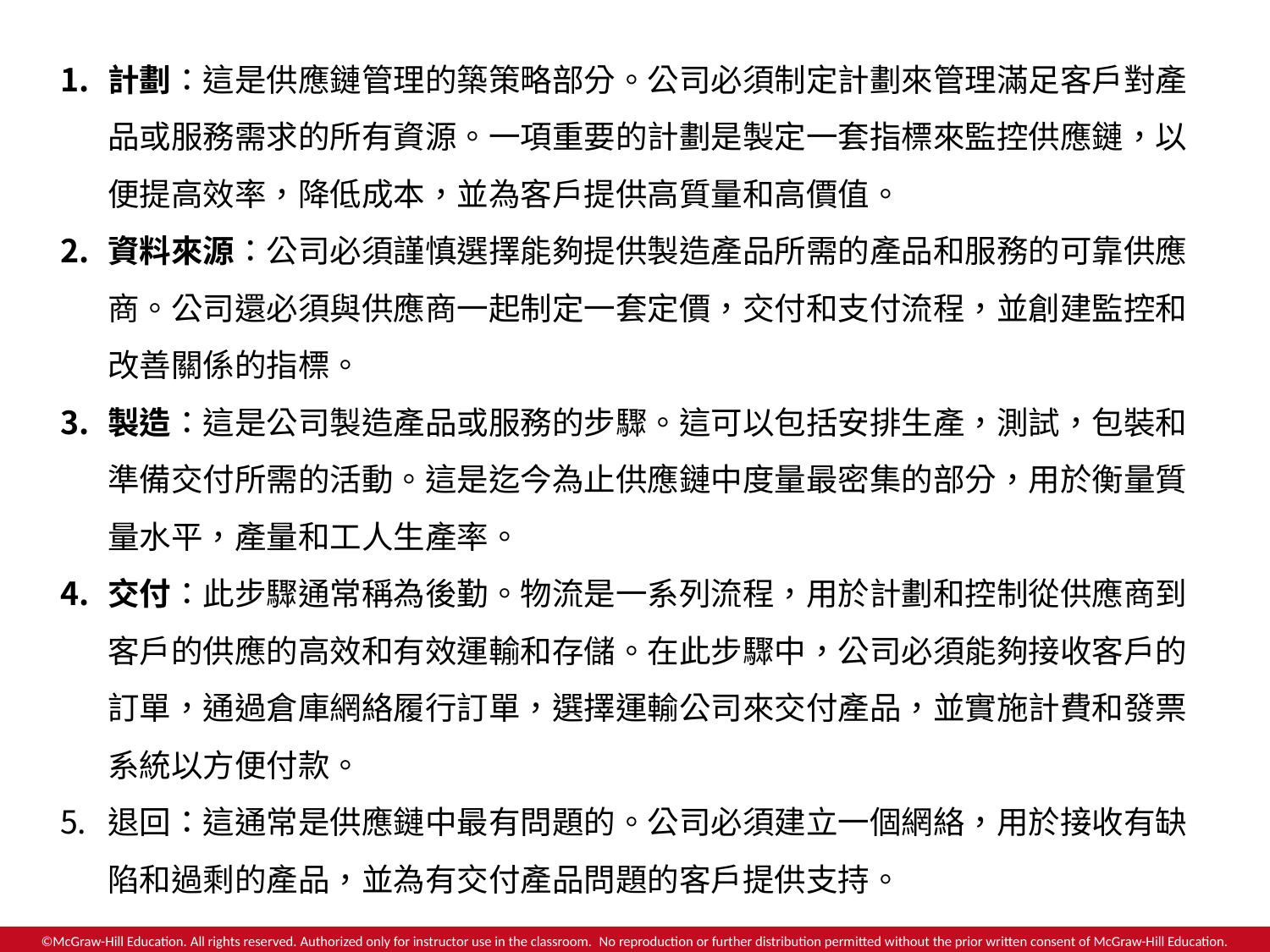

計劃：這是供應鏈管理的築策略部分。公司必須制定計劃來管理滿足客戶對產品或服務需求的所有資源。一項重要的計劃是製定一套指標來監控供應鏈，以便提高效率，降低成本，並為客戶提供高質量和高價值。
資料來源：公司必須謹慎選擇能夠提供製造產品所需的產品和服務的可靠供應商。公司還必須與供應商一起制定一套定價，交付和支付流程，並創建監控和改善關係的指標。
製造：這是公司製造產品或服務的步驟。這可以包括安排生產，測試，包裝和準備交付所需的活動。這是迄今為止供應鏈中度量最密集的部分，用於衡量質量水平，產量和工人生產率。
交付：此步驟通常稱為後勤。物流是一系列流程，用於計劃和控制從供應商到客戶的供應的高效和有效運輸和存儲。在此步驟中，公司必須能夠接收客戶的訂單，通過倉庫網絡履行訂單，選擇運輸公司來交付產品，並實施計費和發票系統以方便付款。
退回：這通常是供應鏈中最有問題的。公司必須建立一個網絡，用於接收有缺陷和過剩的產品，並為有交付產品問題的客戶提供支持。